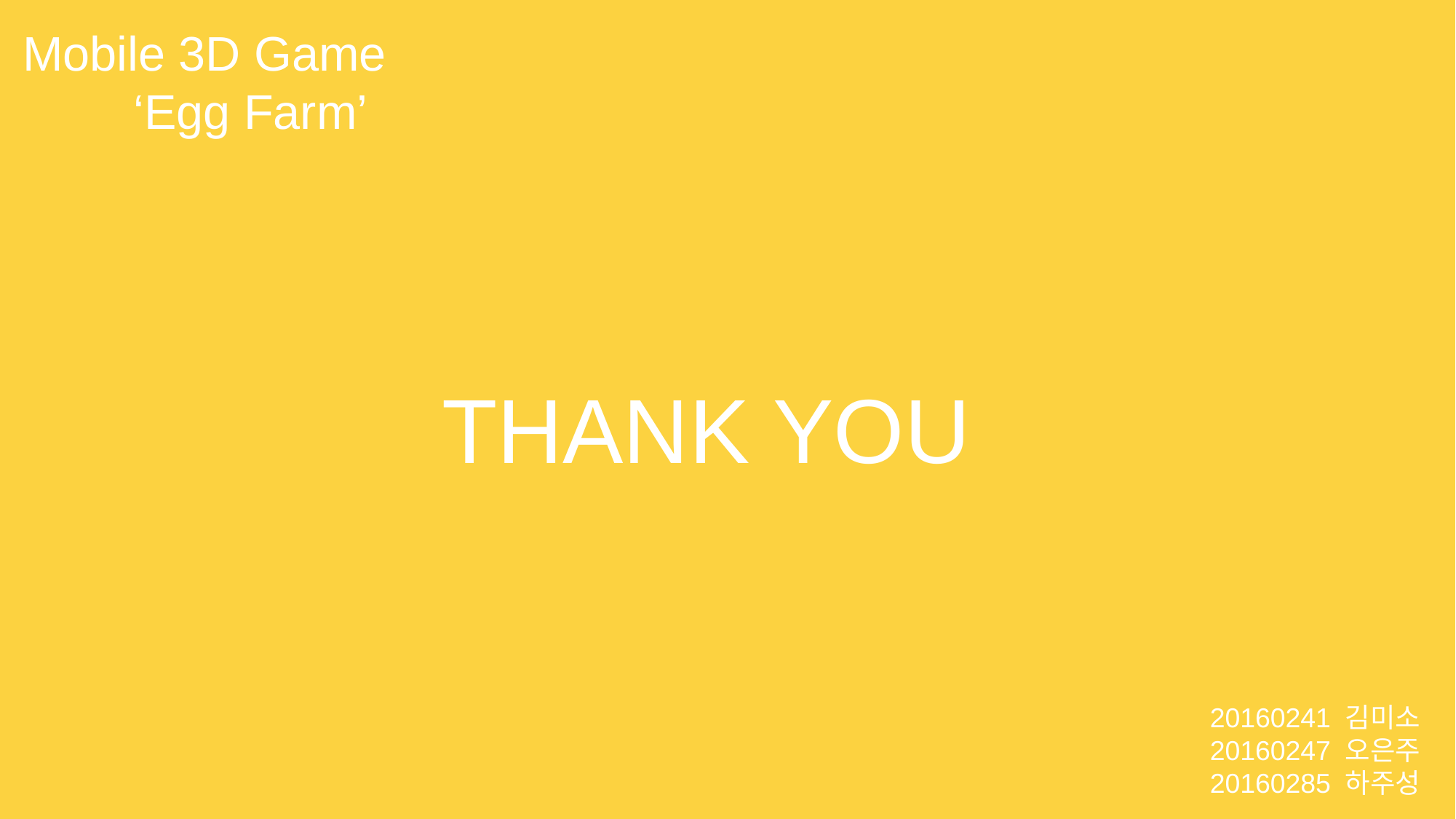

Mobile 3D Game
‘Egg Farm’
THANK YOU
20160241 김미소
20160247 오은주
20160285 하주성